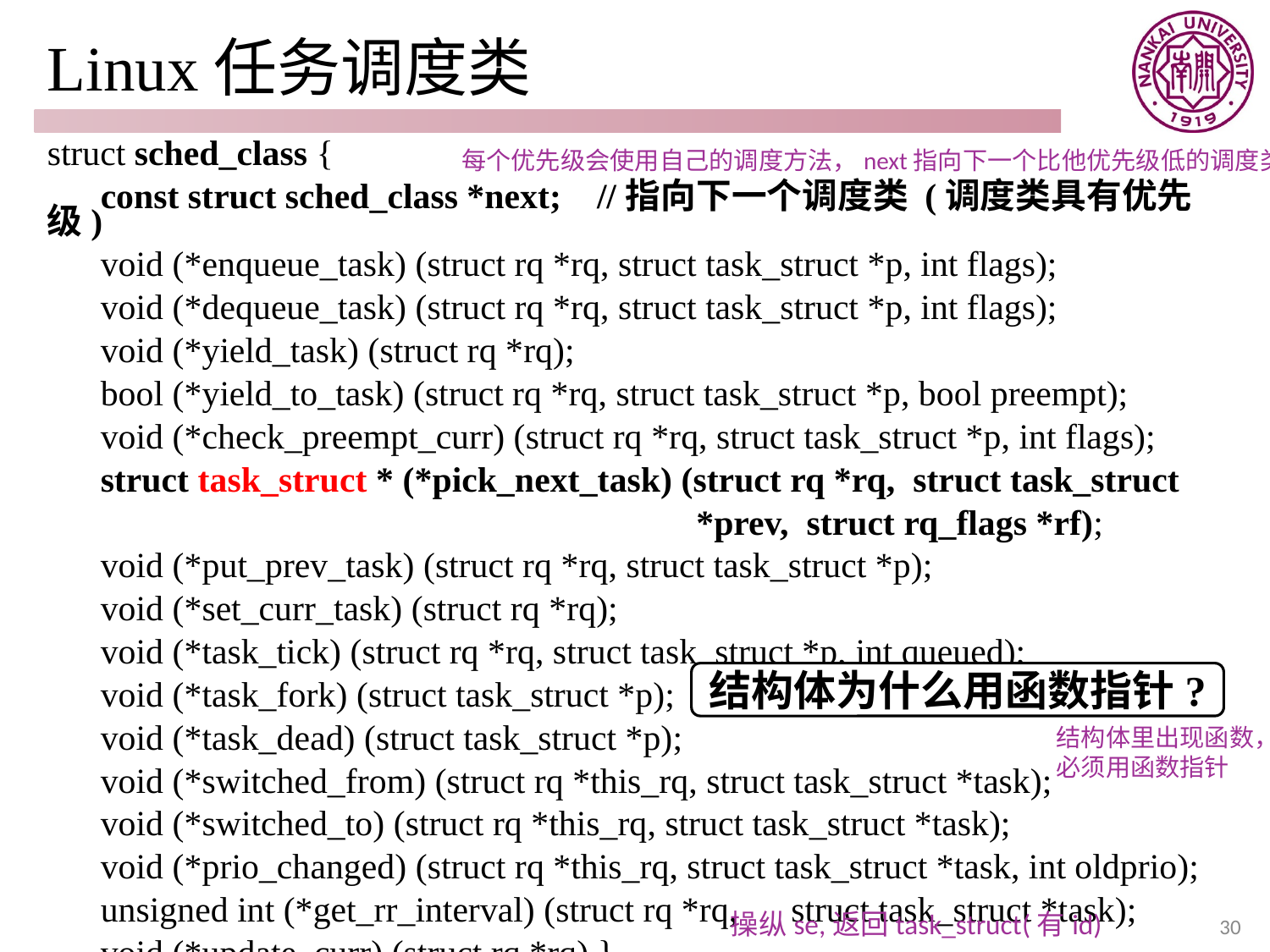

# Linux任务调度类
struct sched_class {
      const struct sched_class *next;    //指向下一个调度类 (调度类具有优先级)
      void (*enqueue_task) (struct rq *rq, struct task_struct *p, int flags);
      void (*dequeue_task) (struct rq *rq, struct task_struct *p, int flags);
      void (*yield_task) (struct rq *rq);
      bool (*yield_to_task) (struct rq *rq, struct task_struct *p, bool preempt);
      void (*check_preempt_curr) (struct rq *rq, struct task_struct *p, int flags);
      struct task_struct * (*pick_next_task) (struct rq *rq,  struct task_struct
                                                                         *prev,  struct rq_flags *rf);
      void (*put_prev_task) (struct rq *rq, struct task_struct *p);
      void (*set_curr_task) (struct rq *rq);
      void (*task_tick) (struct rq *rq, struct task_struct *p, int queued);
      void (*task_fork) (struct task_struct *p);
      void (*task_dead) (struct task_struct *p);
      void (*switched_from) (struct rq *this_rq, struct task_struct *task);
      void (*switched_to) (struct rq *this_rq, struct task_struct *task);
      void (*prio_changed) (struct rq *this_rq, struct task_struct *task, int oldprio);
      unsigned int (*get_rr_interval) (struct rq *rq,      struct task_struct *task);
      void (*update_curr) (struct rq *rq) }
每个优先级会使用自己的调度方法，next指向下一个比他优先级低的调度类
结构体为什么用函数指针?
结构体里出现函数，必须用函数指针
操纵se,返回task_struct(有id)
30